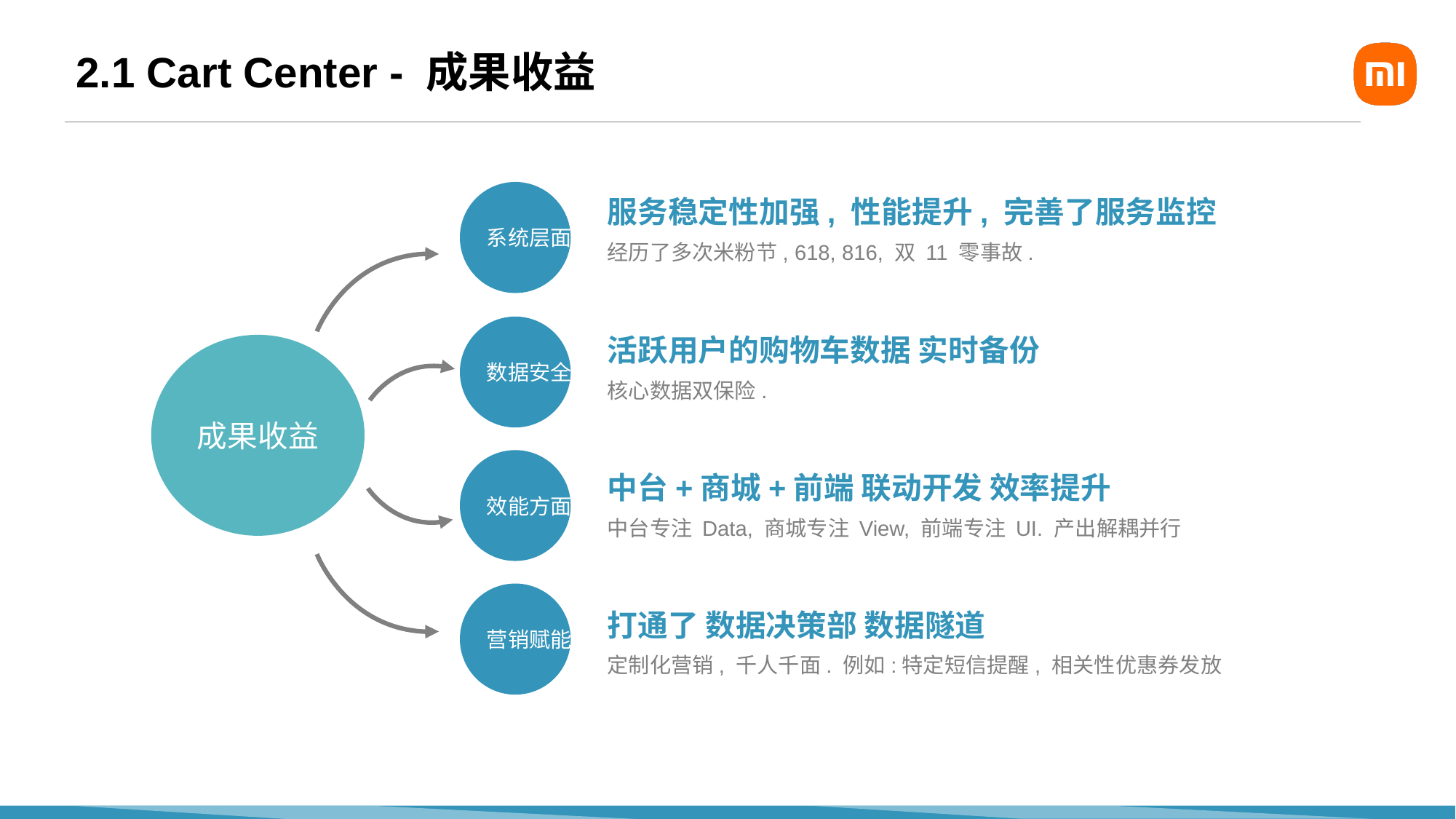

# 2.1 Cart Center - 成果收益
系统层面
服务稳定性加强, 性能提升, 完善了服务监控
经历了多次米粉节, 618, 816, 双 11 零事故.

数据安全
活跃用户的购物车数据 实时备份
核心数据双保险.
成果收益

效能方面
中台+商城+前端 联动开发 效率提升
中台专注 Data, 商城专注 View, 前端专注 UI. 产出解耦并行

营销赋能
打通了 数据决策部 数据隧道
定制化营销, 千人千面. 例如:特定短信提醒, 相关性优惠券发放